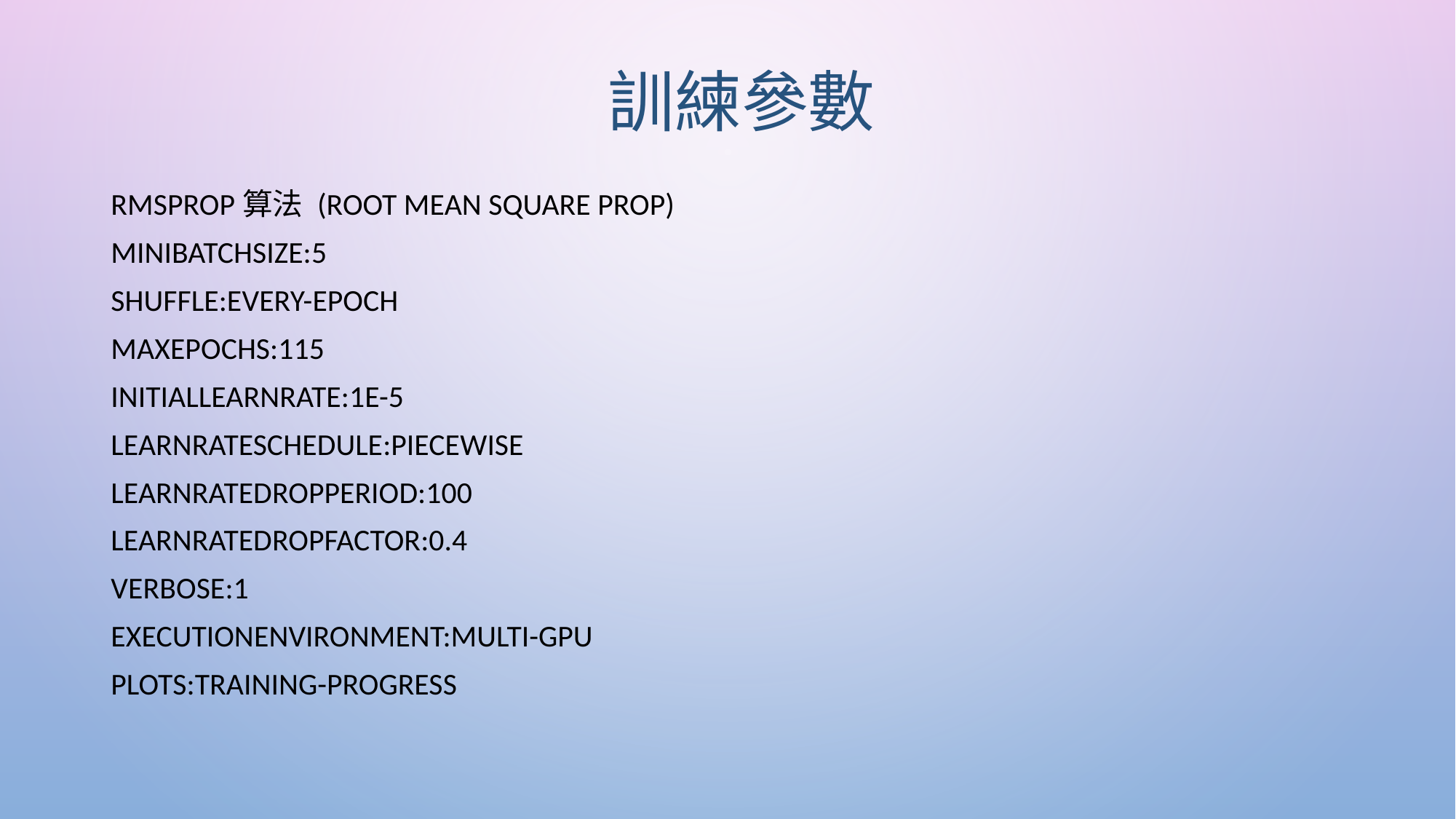

# 訓練參數
rmsprop算法 (Root Mean Square Prop)
MiniBatchSize:5
Shuffle:every-epoch
MaxEpochs:115
InitialLearnRate:1e-5
LearnRateSchedule:piecewise
LearnRateDropPeriod:100
LearnRateDropFactor:0.4
Verbose:1
ExecutionEnvironment:multi-gpu
Plots:training-progress